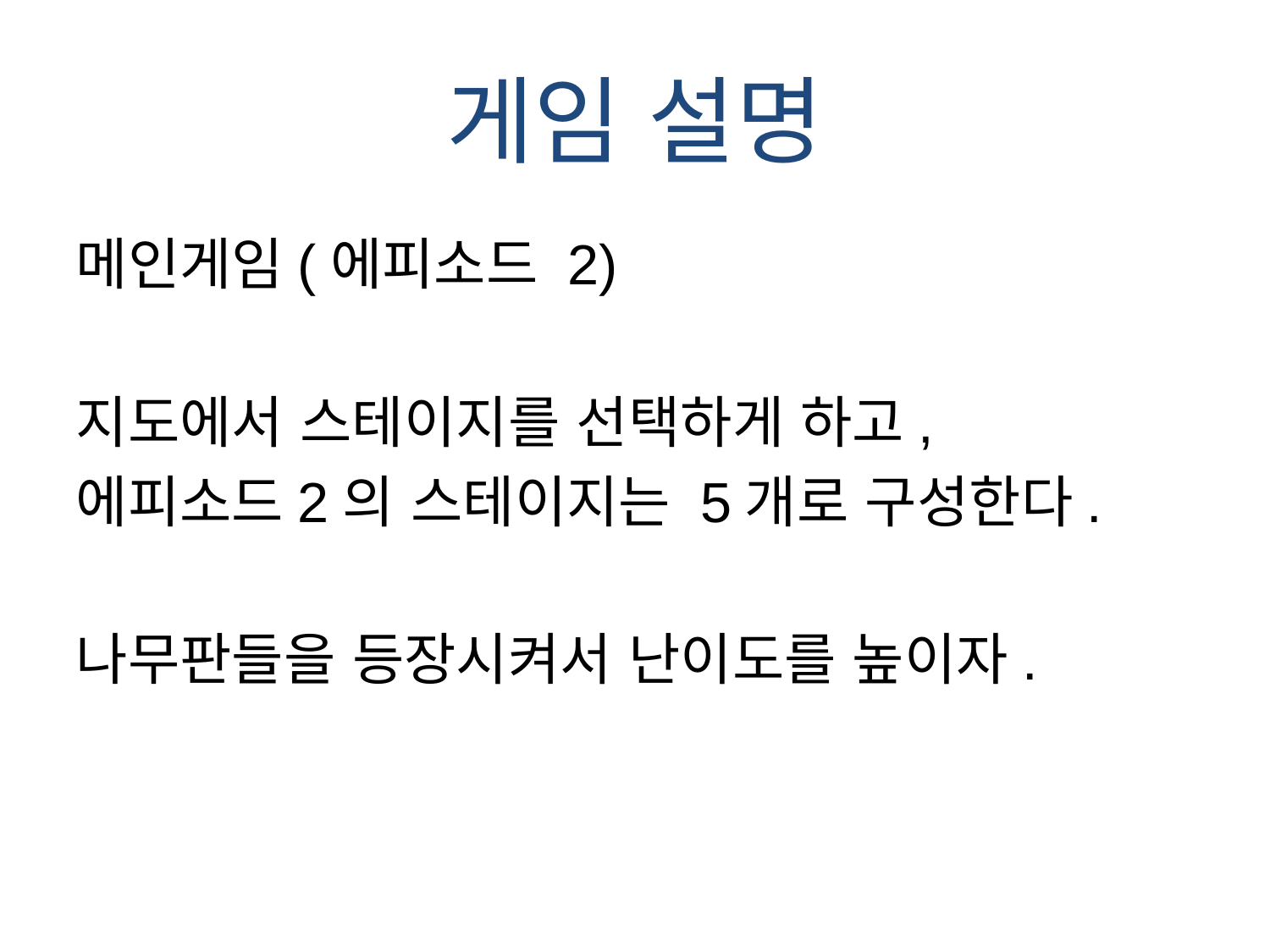

# 게임 설명
메인게임(에피소드 2)

지도에서 스테이지를 선택하게 하고,
에피소드2의 스테이지는 5개로 구성한다.

나무판들을 등장시켜서 난이도를 높이자.